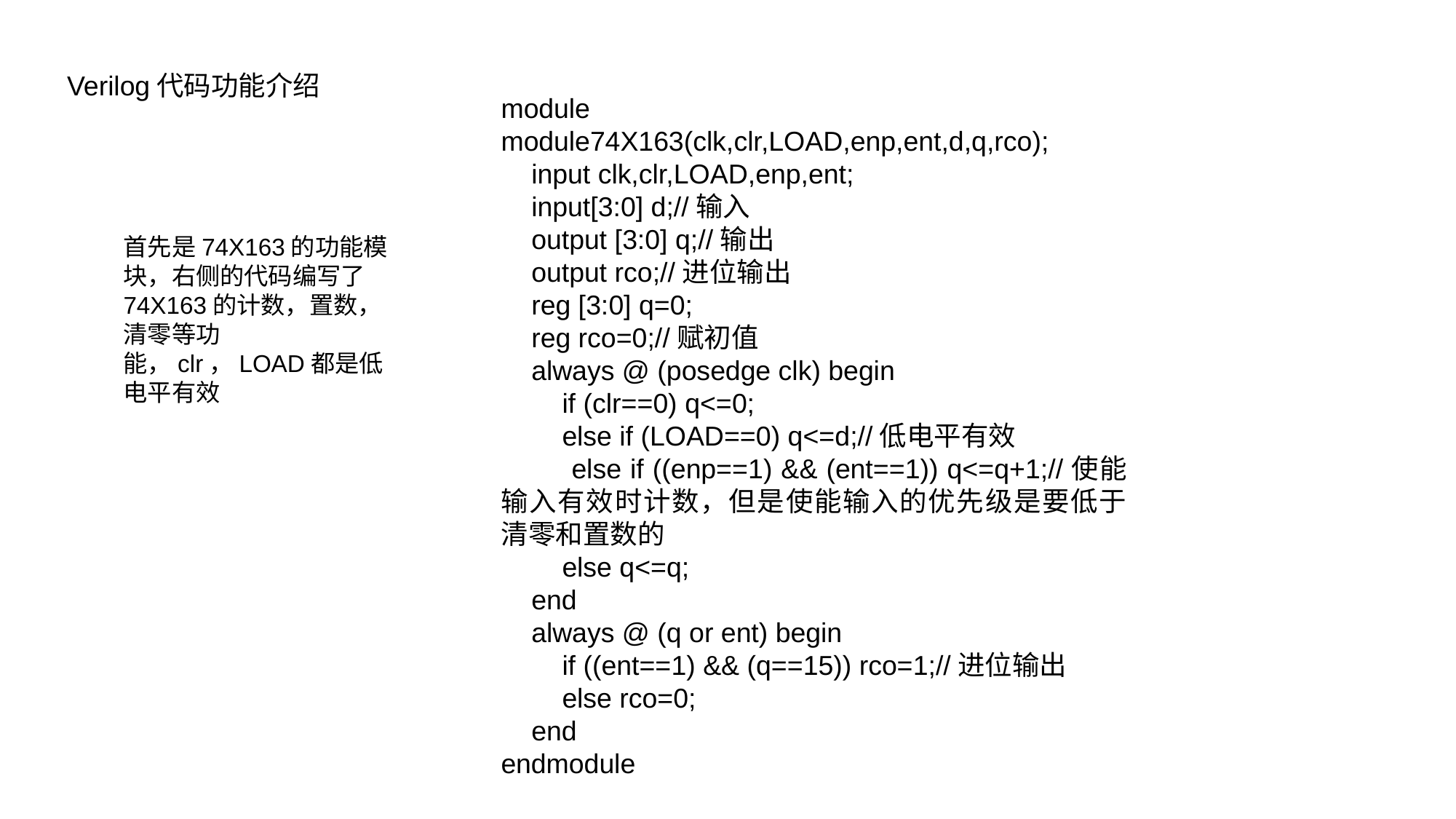

Verilog代码功能介绍
module module74X163(clk,clr,LOAD,enp,ent,d,q,rco);
    input clk,clr,LOAD,enp,ent;
    input[3:0] d;//输入
    output [3:0] q;//输出
    output rco;//进位输出
    reg [3:0] q=0;
    reg rco=0;//赋初值
    always @ (posedge clk) begin
        if (clr==0) q<=0;
        else if (LOAD==0) q<=d;//低电平有效
        else if ((enp==1) && (ent==1)) q<=q+1;//使能输入有效时计数，但是使能输入的优先级是要低于清零和置数的
        else q<=q;
    end
    always @ (q or ent) begin
        if ((ent==1) && (q==15)) rco=1;//进位输出
        else rco=0;
    end
endmodule

首先是74X163的功能模块，右侧的代码编写了74X163的计数，置数，清零等功能，clr，LOAD都是低电平有效